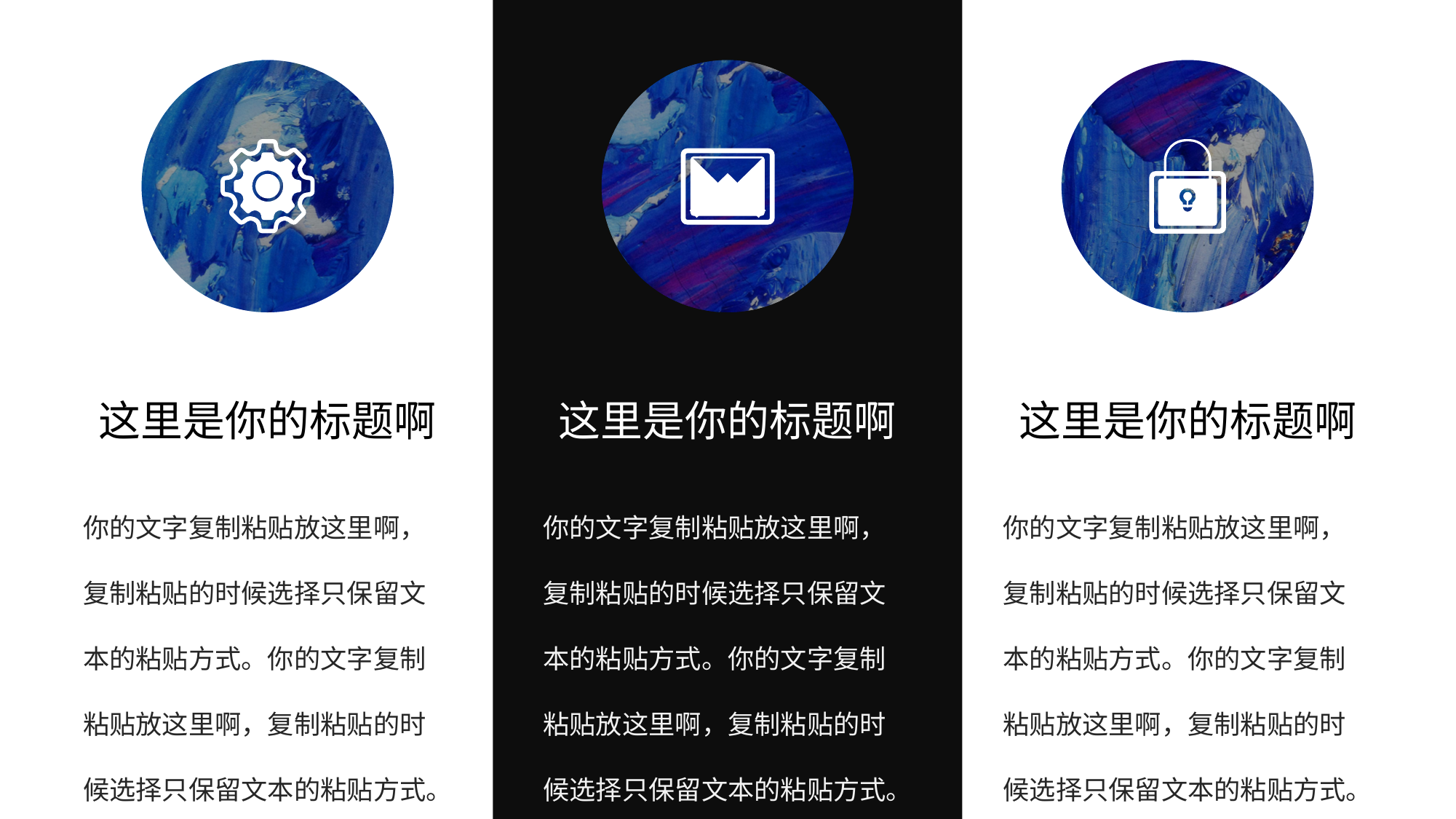

这里是你的标题啊
这里是你的标题啊
这里是你的标题啊
你的文字复制粘贴放这里啊，复制粘贴的时候选择只保留文本的粘贴方式。你的文字复制粘贴放这里啊，复制粘贴的时候选择只保留文本的粘贴方式。复制粘贴啊。
你的文字复制粘贴放这里啊，复制粘贴的时候选择只保留文本的粘贴方式。你的文字复制粘贴放这里啊，复制粘贴的时候选择只保留文本的粘贴方式。复制粘贴啊。
你的文字复制粘贴放这里啊，复制粘贴的时候选择只保留文本的粘贴方式。你的文字复制粘贴放这里啊，复制粘贴的时候选择只保留文本的粘贴方式。复制粘贴啊。